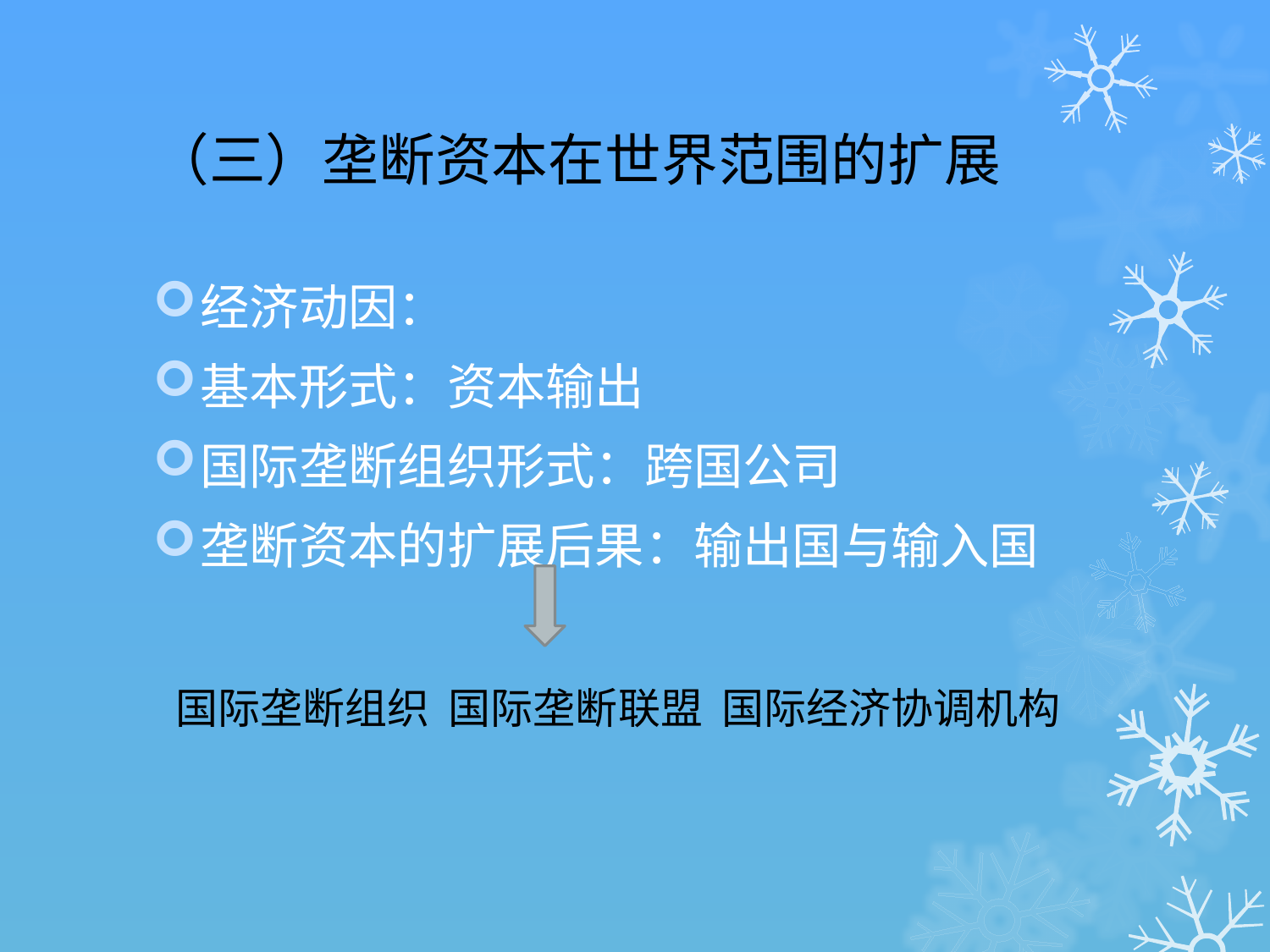

# （三）垄断资本在世界范围的扩展
经济动因：
基本形式：资本输出
国际垄断组织形式：跨国公司
垄断资本的扩展后果：输出国与输入国

 国际垄断组织  国际垄断联盟  国际经济协调机构